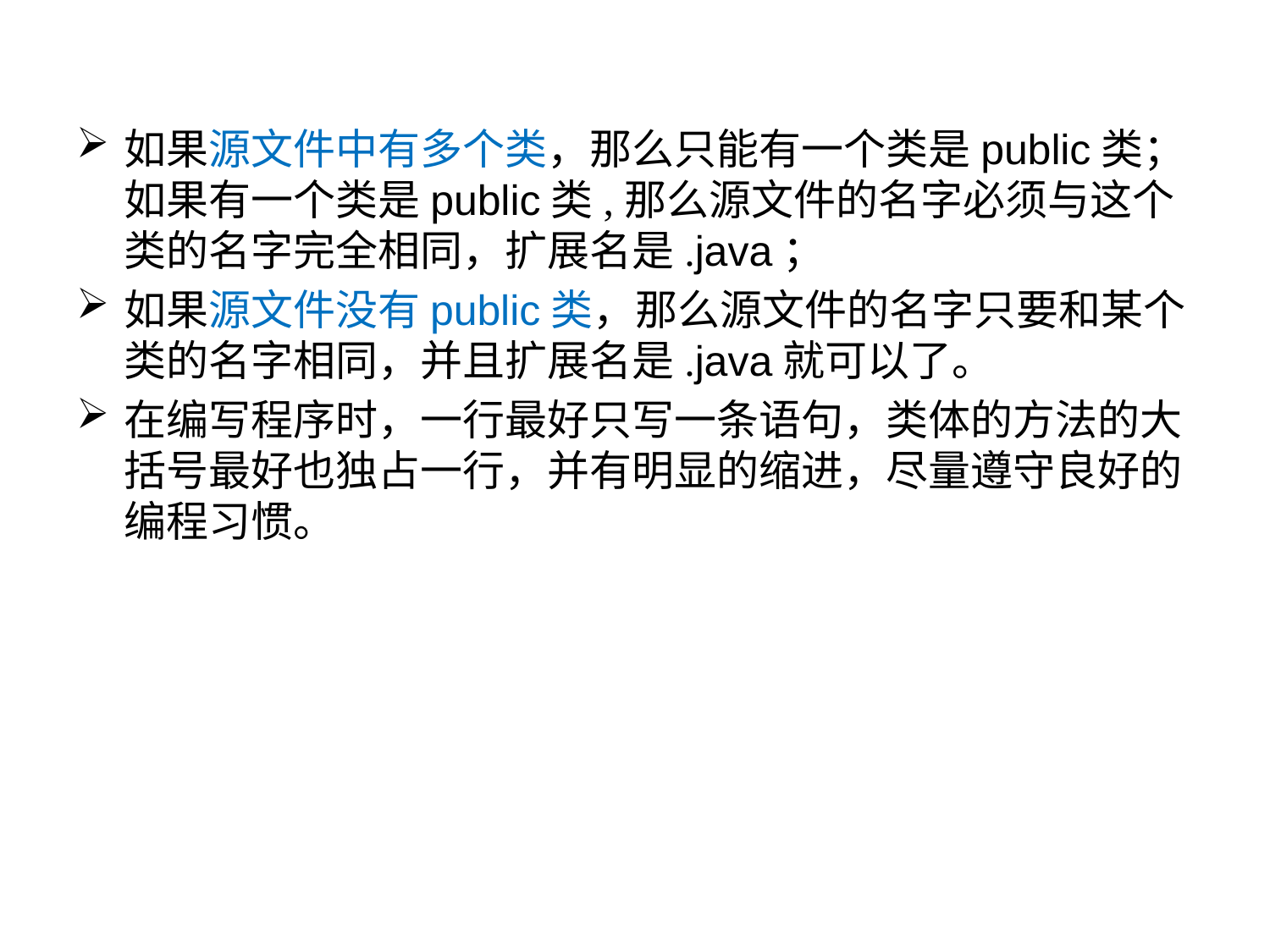

如果源文件中有多个类，那么只能有一个类是public类；如果有一个类是public类,那么源文件的名字必须与这个类的名字完全相同，扩展名是.java；
如果源文件没有public类，那么源文件的名字只要和某个类的名字相同，并且扩展名是.java就可以了。
在编写程序时，一行最好只写一条语句，类体的方法的大括号最好也独占一行，并有明显的缩进，尽量遵守良好的编程习惯。